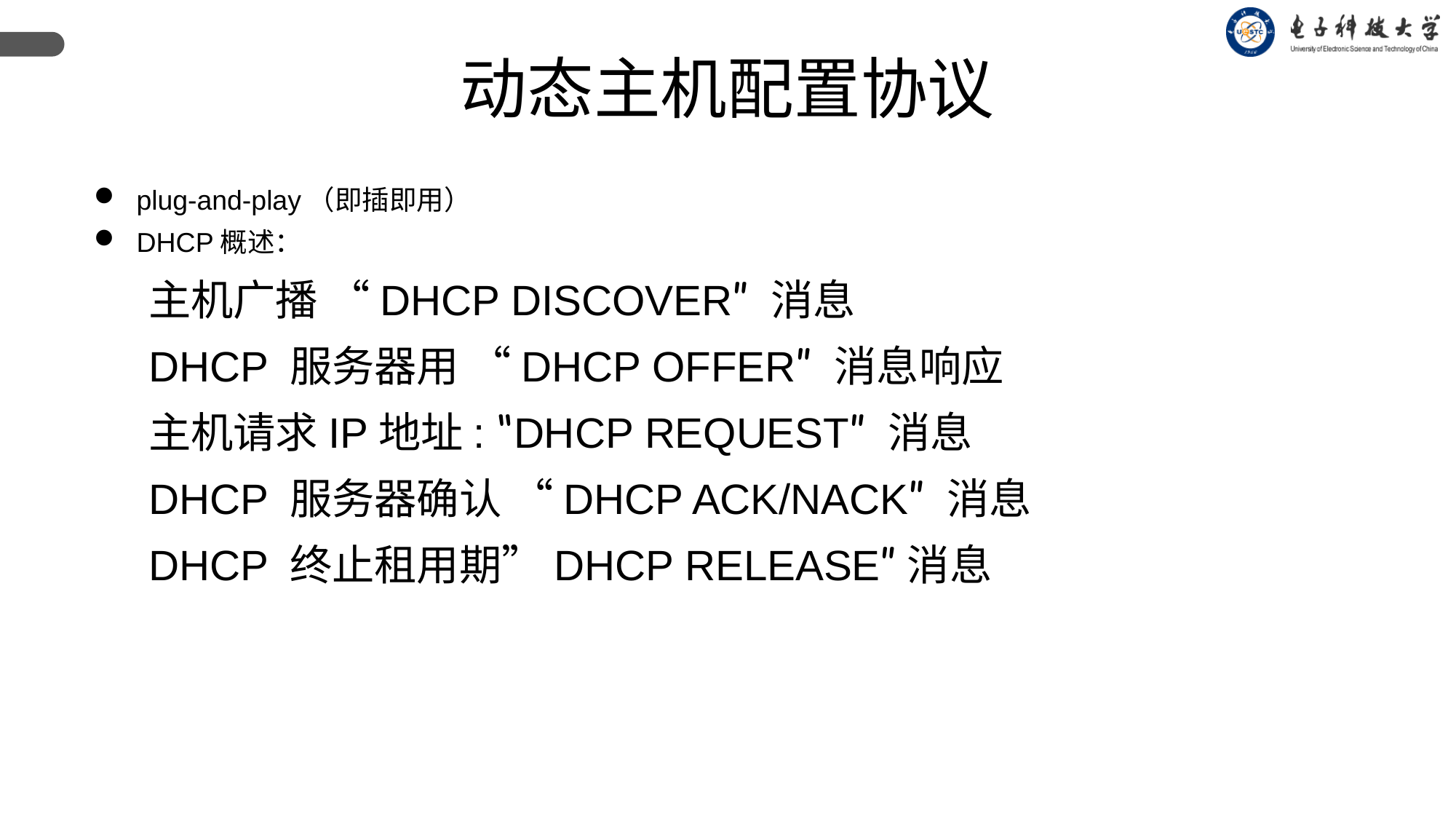

动态主机配置协议
  plug-and-play（即插即用）
  DHCP概述：
主机广播 “DHCP DISCOVER” 消息
DHCP 服务器用 “DHCP OFFER” 消息响应
主机请求IP地址: “DHCP REQUEST” 消息
DHCP 服务器确认 “DHCP ACK/NACK” 消息
DHCP 终止租用期”DHCP RELEASE”消息